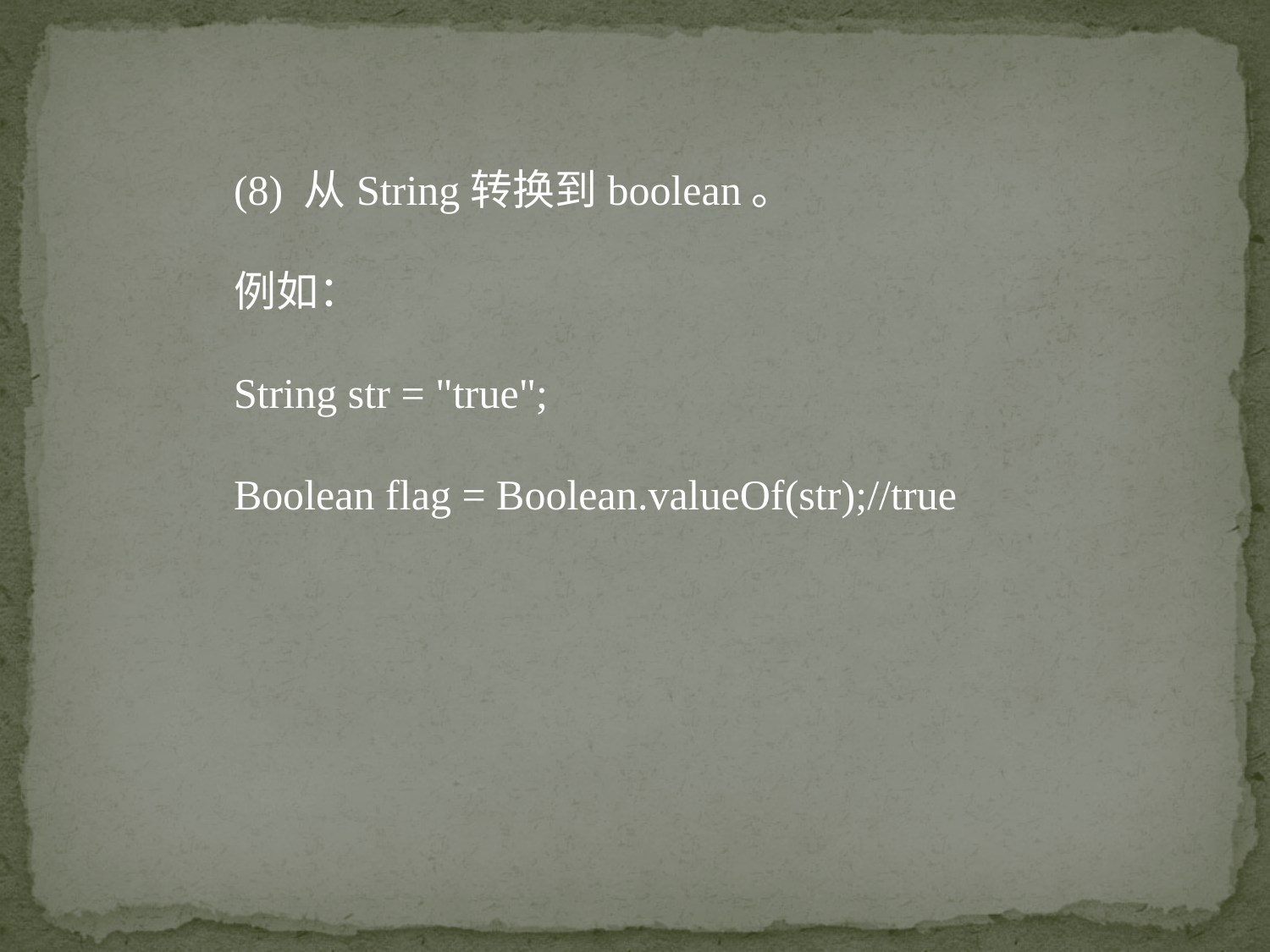

(8) 从String转换到boolean。
例如：
String str = "true";
Boolean flag = Boolean.valueOf(str);//true